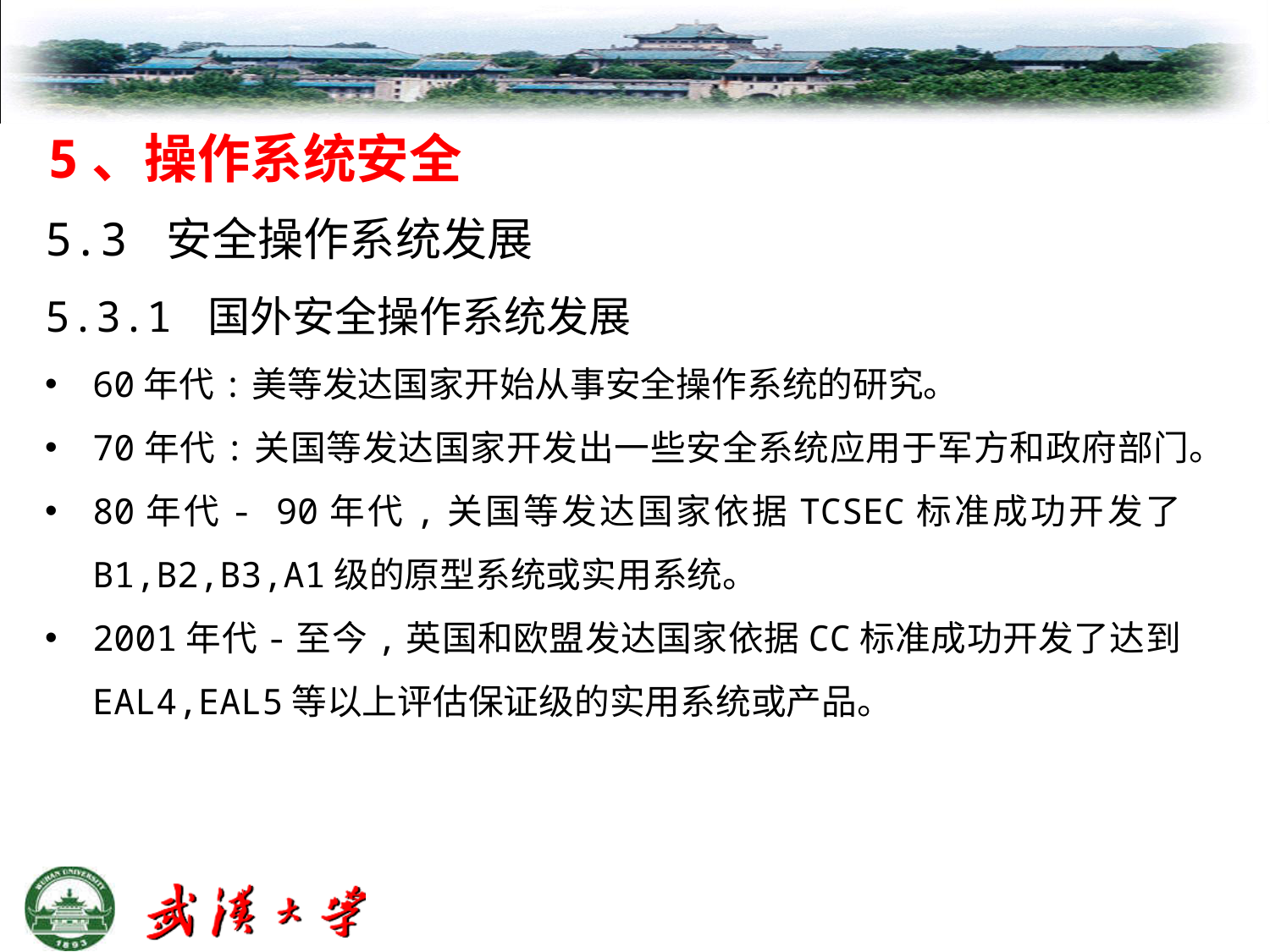

5、操作系统安全
5.3 安全操作系统发展
5.3.1 国外安全操作系统发展
60年代:美等发达国家开始从事安全操作系统的研究。
70年代:关国等发达国家开发出一些安全系统应用于军方和政府部门。
80年代- 90年代,关国等发达国家依据TCSEC标准成功开发了B1,B2,B3,A1级的原型系统或实用系统。
2001年代-至今,英国和欧盟发达国家依据CC标准成功开发了达到EAL4,EAL5等以上评估保证级的实用系统或产品。